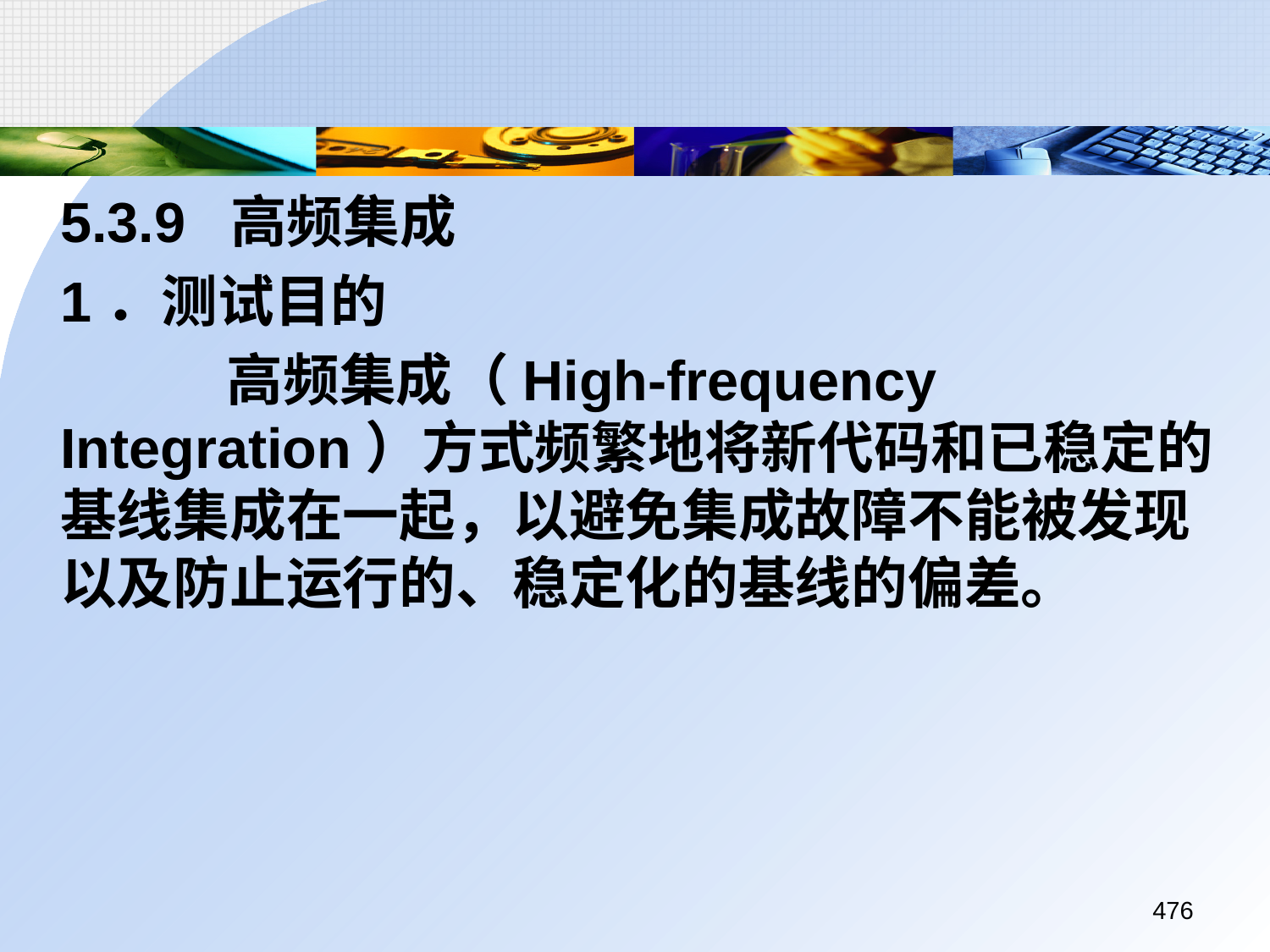

5.3.9  高频集成
	1．测试目的
		  高频集成（High-frequency Integration）方式频繁地将新代码和已稳定的基线集成在一起，以避免集成故障不能被发现以及防止运行的、稳定化的基线的偏差。

476